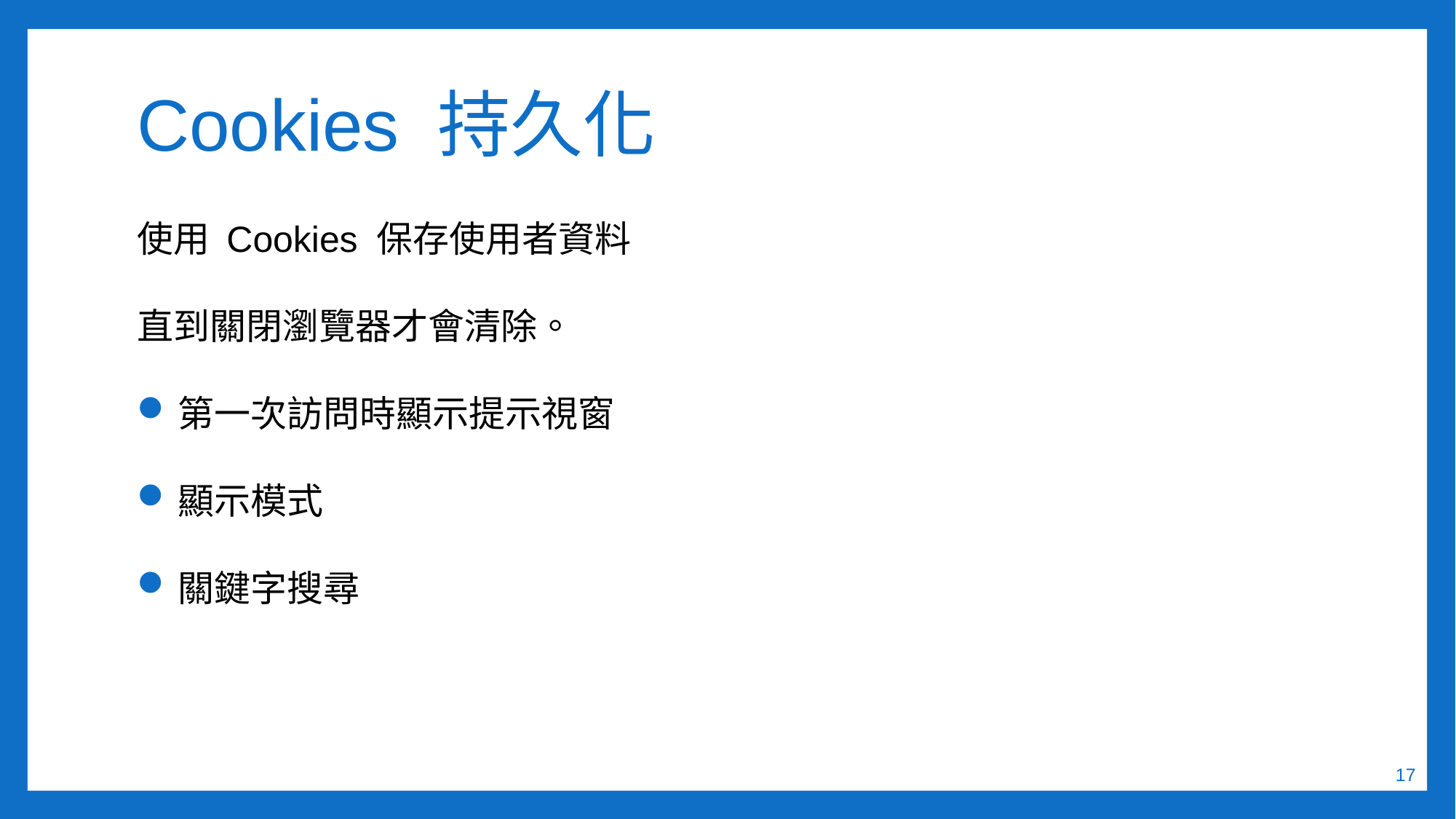

# Cookies 持久化
使用 Cookies 保存使用者資料
直到關閉瀏覽器才會清除。
第一次訪問時顯示提示視窗
顯示模式
關鍵字搜尋
17